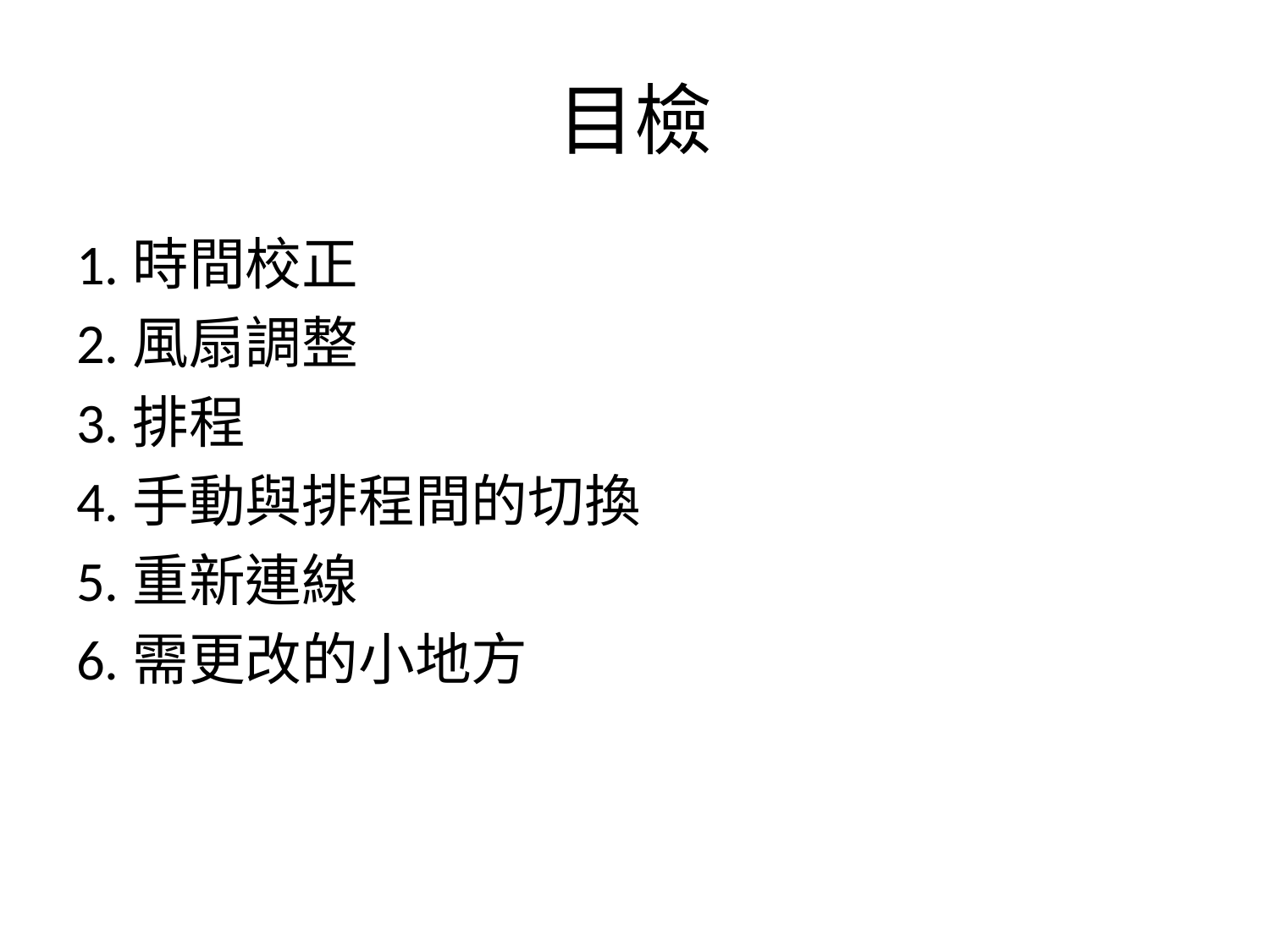

# 目檢
1.時間校正
2.風扇調整
3.排程
4.手動與排程間的切換
5.重新連線
6.需更改的小地方